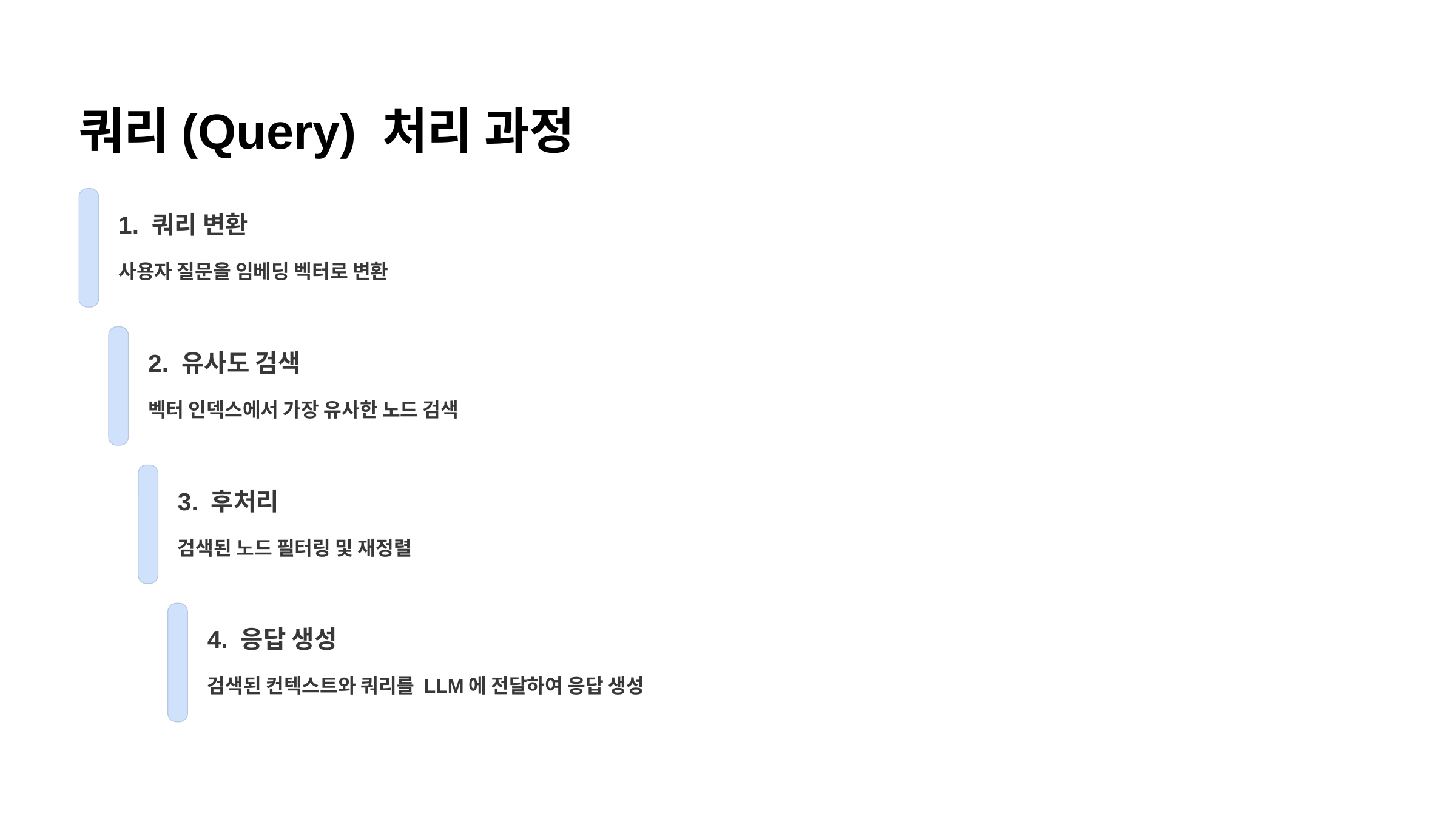

쿼리(Query) 처리 과정

1. 쿼리 변환
사용자 질문을 임베딩 벡터로 변환

2. 유사도 검색
벡터 인덱스에서 가장 유사한 노드 검색

3. 후처리
검색된 노드 필터링 및 재정렬

4. 응답 생성
검색된 컨텍스트와 쿼리를 LLM에 전달하여 응답 생성